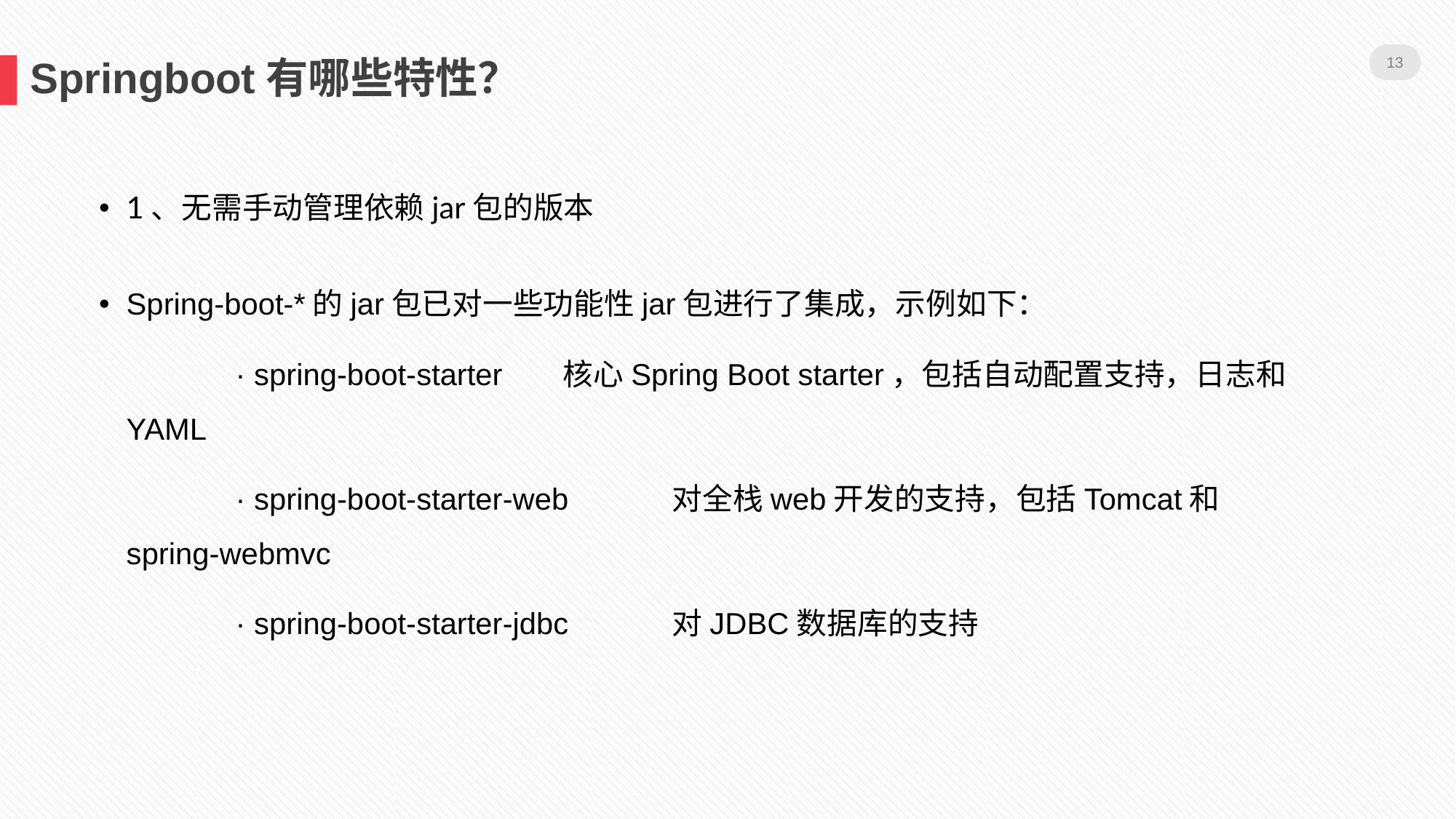

13
Springboot有哪些特性？
1、无需手动管理依赖jar包的版本

Spring-boot-*的jar包已对一些功能性jar包进行了集成，示例如下：
		· spring-boot-starter	核心Spring Boot starter，包括自动配置支持，日志和YAML
		· spring-boot-starter-web	对全栈web开发的支持，包括Tomcat和 spring-webmvc
		· spring-boot-starter-jdbc	对JDBC数据库的支持